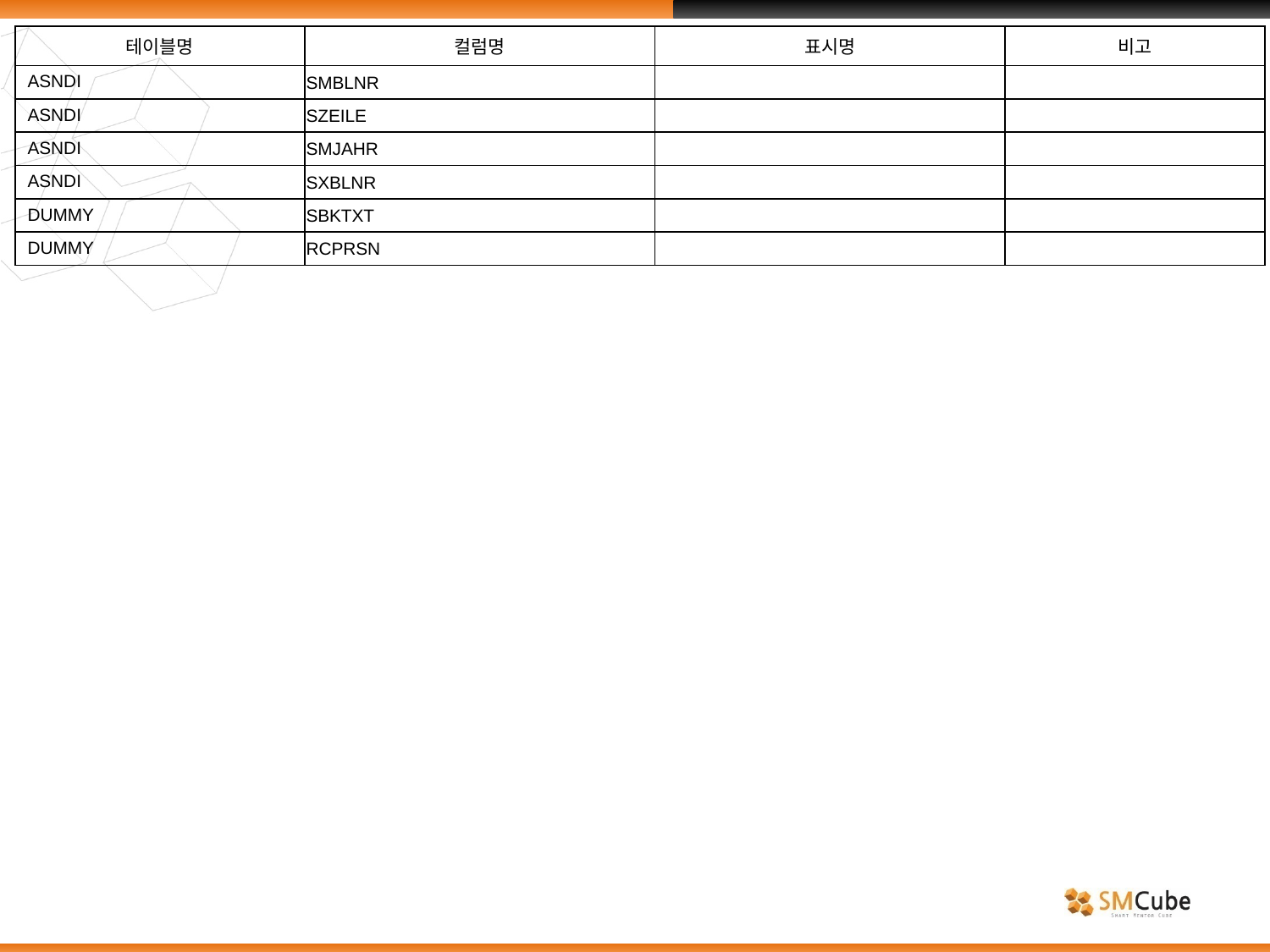

| 테이블명 | 컬럼명 | 표시명 | 비고 |
| --- | --- | --- | --- |
| ASNDI | SMBLNR |  |  |
| ASNDI | SZEILE |  |  |
| ASNDI | SMJAHR |  |  |
| ASNDI | SXBLNR |  |  |
| DUMMY | SBKTXT |  |  |
| DUMMY | RCPRSN |  |  |